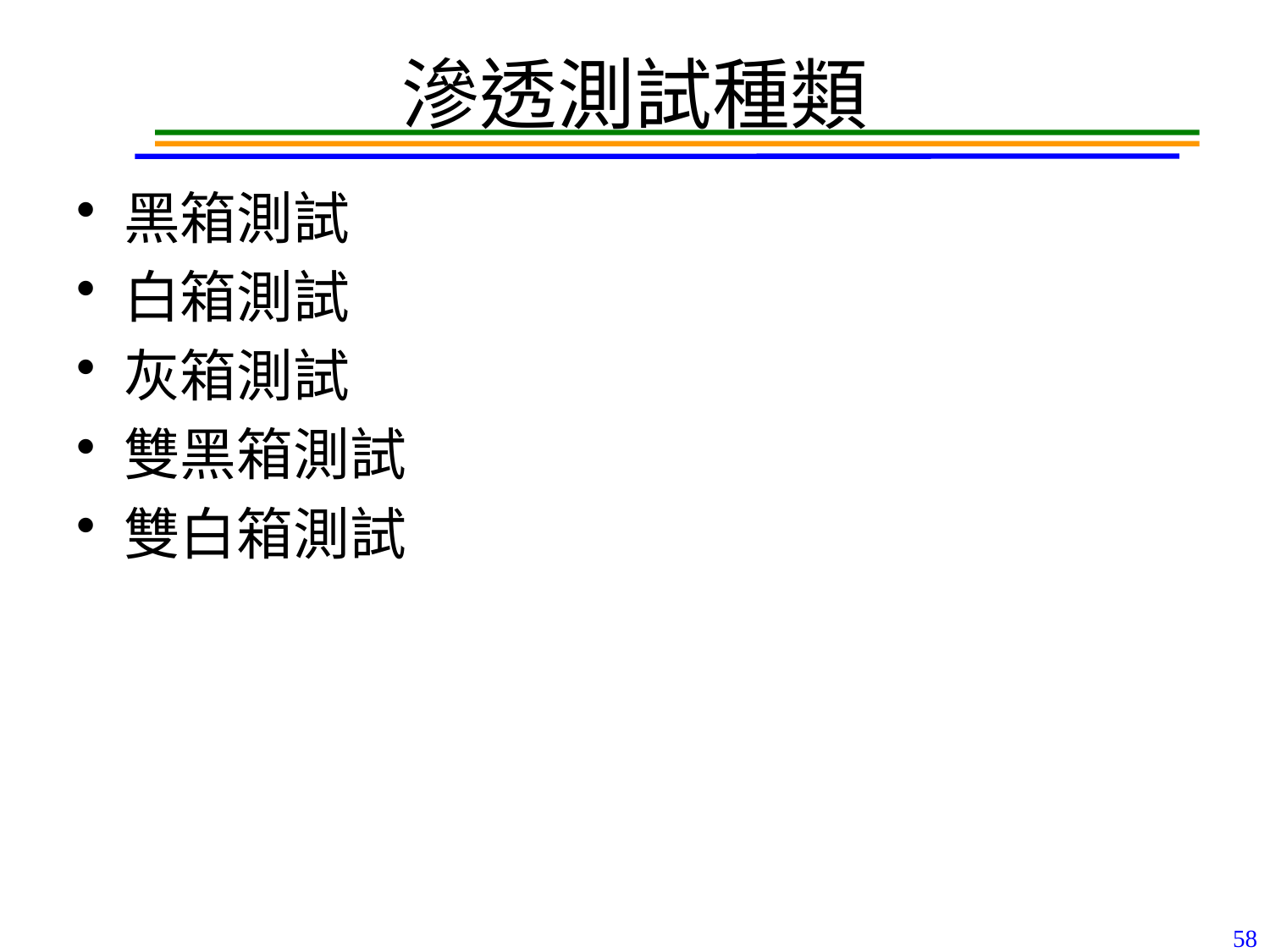

# 滲透測試種類
黑箱測試
白箱測試
灰箱測試
雙黑箱測試
雙白箱測試
58